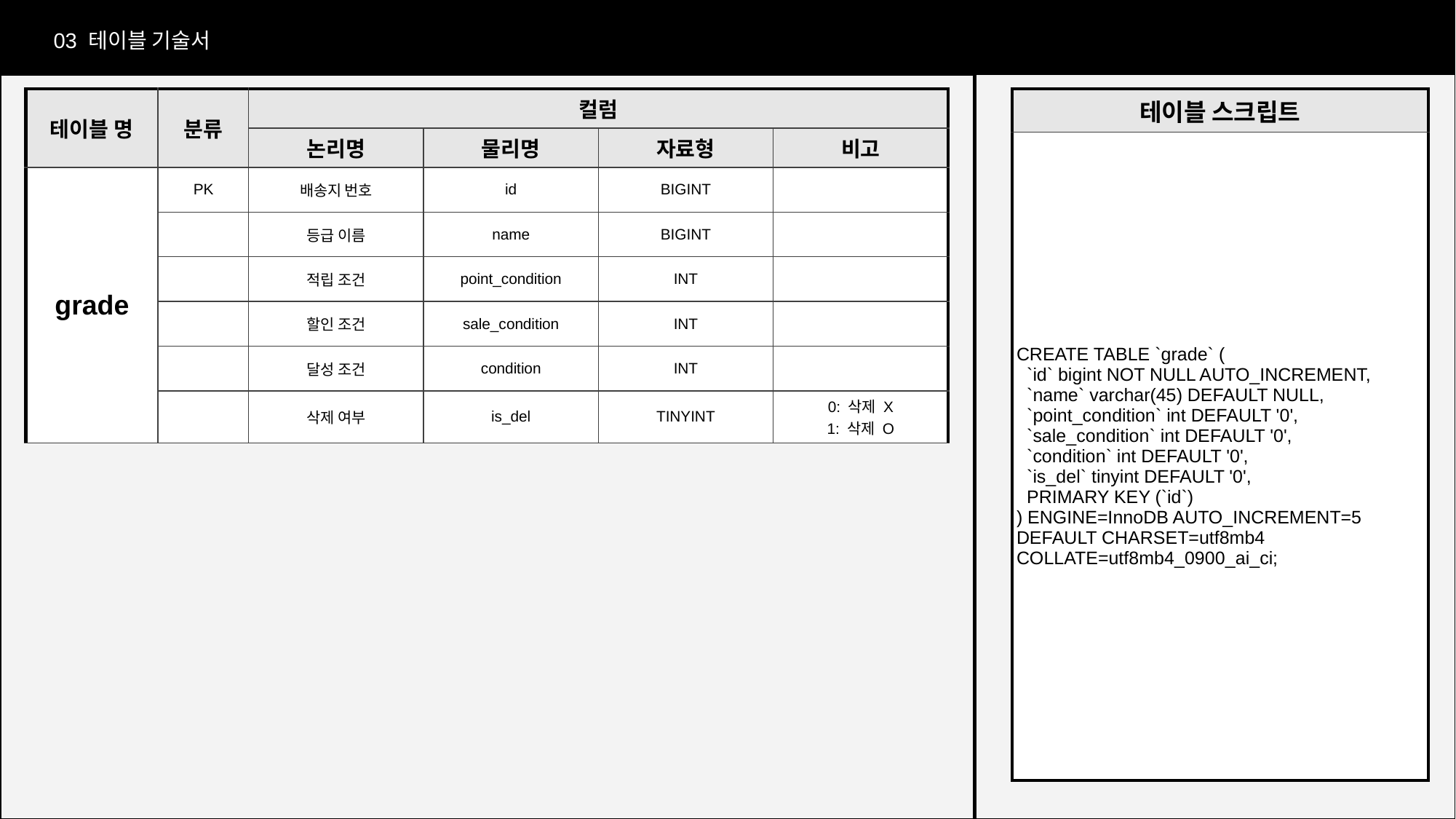

03 테이블 기술서

| 테이블 스크립트 |
| --- |
| CREATE TABLE `grade` ( `id` bigint NOT NULL AUTO\_INCREMENT, `name` varchar(45) DEFAULT NULL, `point\_condition` int DEFAULT '0', `sale\_condition` int DEFAULT '0', `condition` int DEFAULT '0', `is\_del` tinyint DEFAULT '0', PRIMARY KEY (`id`) ) ENGINE=InnoDB AUTO\_INCREMENT=5 DEFAULT CHARSET=utf8mb4 COLLATE=utf8mb4\_0900\_ai\_ci; |
| 테이블 명 | 분류 | 컬럼 |  |  |  |
| --- | --- | --- | --- | --- | --- |
|  |  | 논리명 | 물리명 | 자료형 | 비고 |
| grade | PK | 배송지 번호 | id | BIGINT |  |
|  |  | 등급 이름 | name | BIGINT |  |
|  |  | 적립 조건 | point\_condition | INT |  |
|  |  | 할인 조건 | sale\_condition | INT |  |
|  |  | 달성 조건 | condition | INT |  |
|  |  | 삭제 여부 | is\_del | TINYINT | 0: 삭제 X 1: 삭제 O |